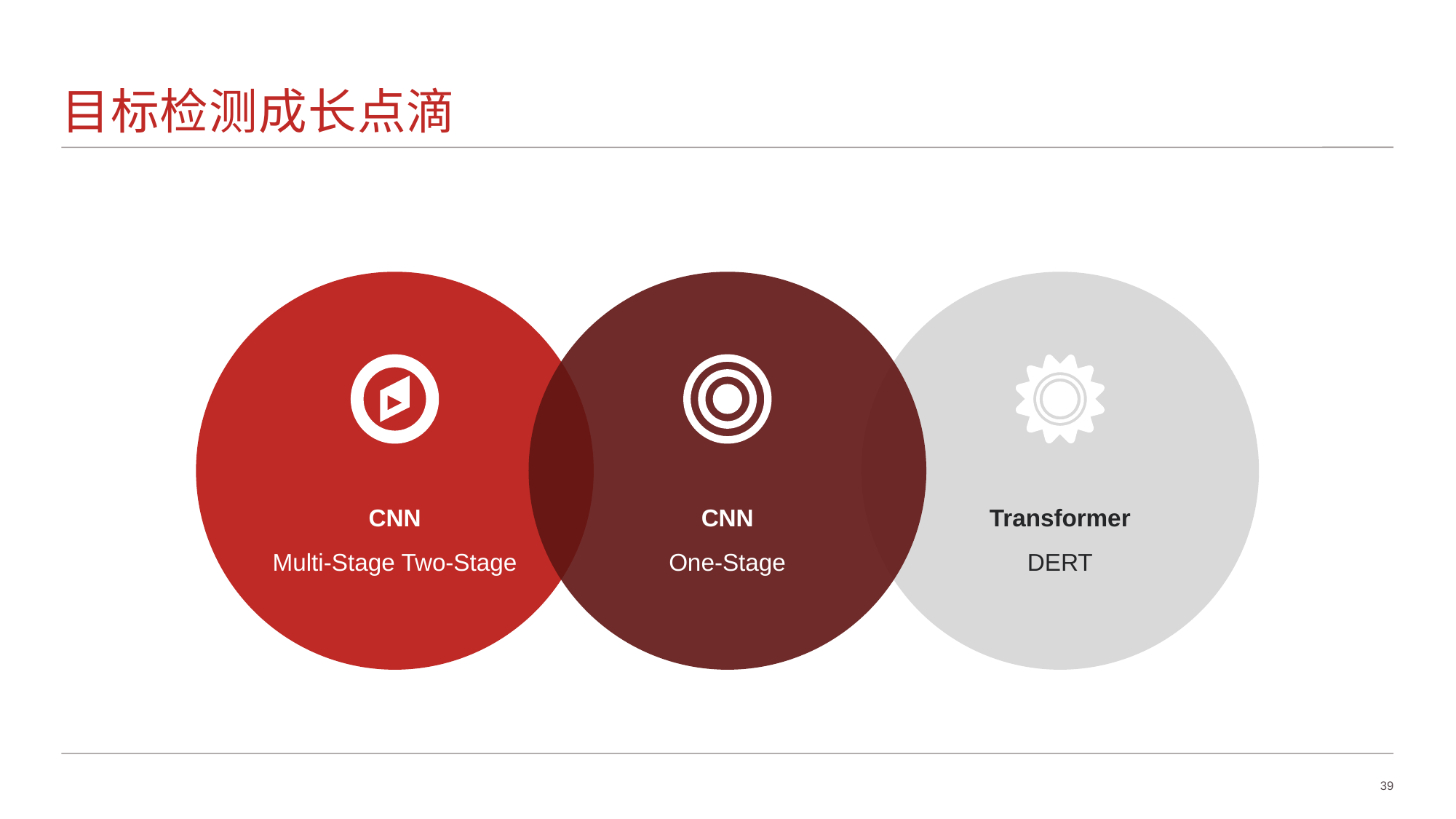

# 目标检测成长点滴

CNN
CNN
Transformer
Multi-Stage Two-Stage
One-Stage
DERT